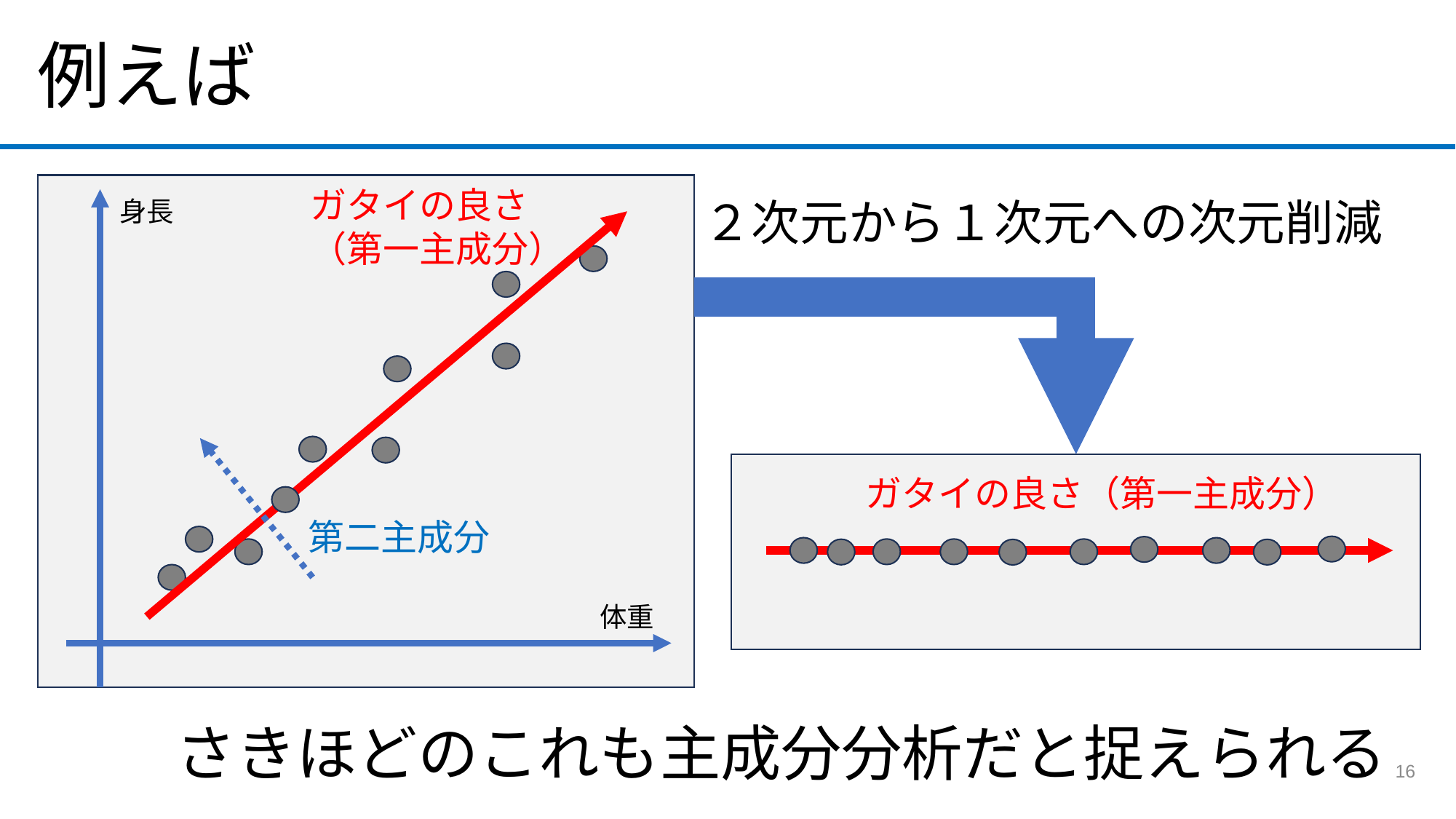

例えば

身長

体重
ガタイの良さ
（第一主成分）
２次元から１次元への次元削減

ガタイの良さ（第一主成分）

第二主成分
さきほどのこれも主成分分析だと捉えられる
16